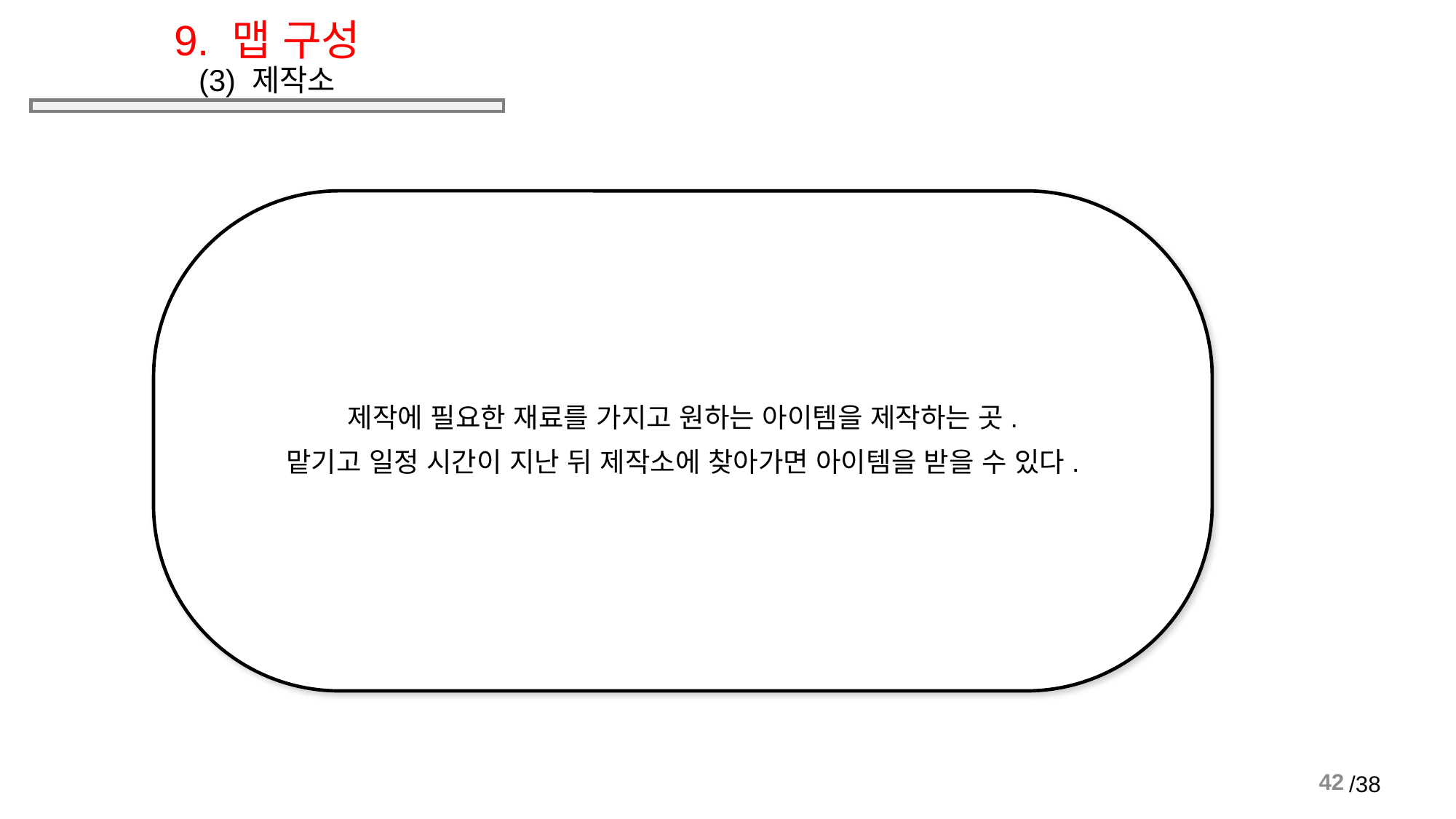

# 9. 맵 구성 (3) 제작소
제작에 필요한 재료를 가지고 원하는 아이템을 제작하는 곳.
맡기고 일정 시간이 지난 뒤 제작소에 찾아가면 아이템을 받을 수 있다.
42